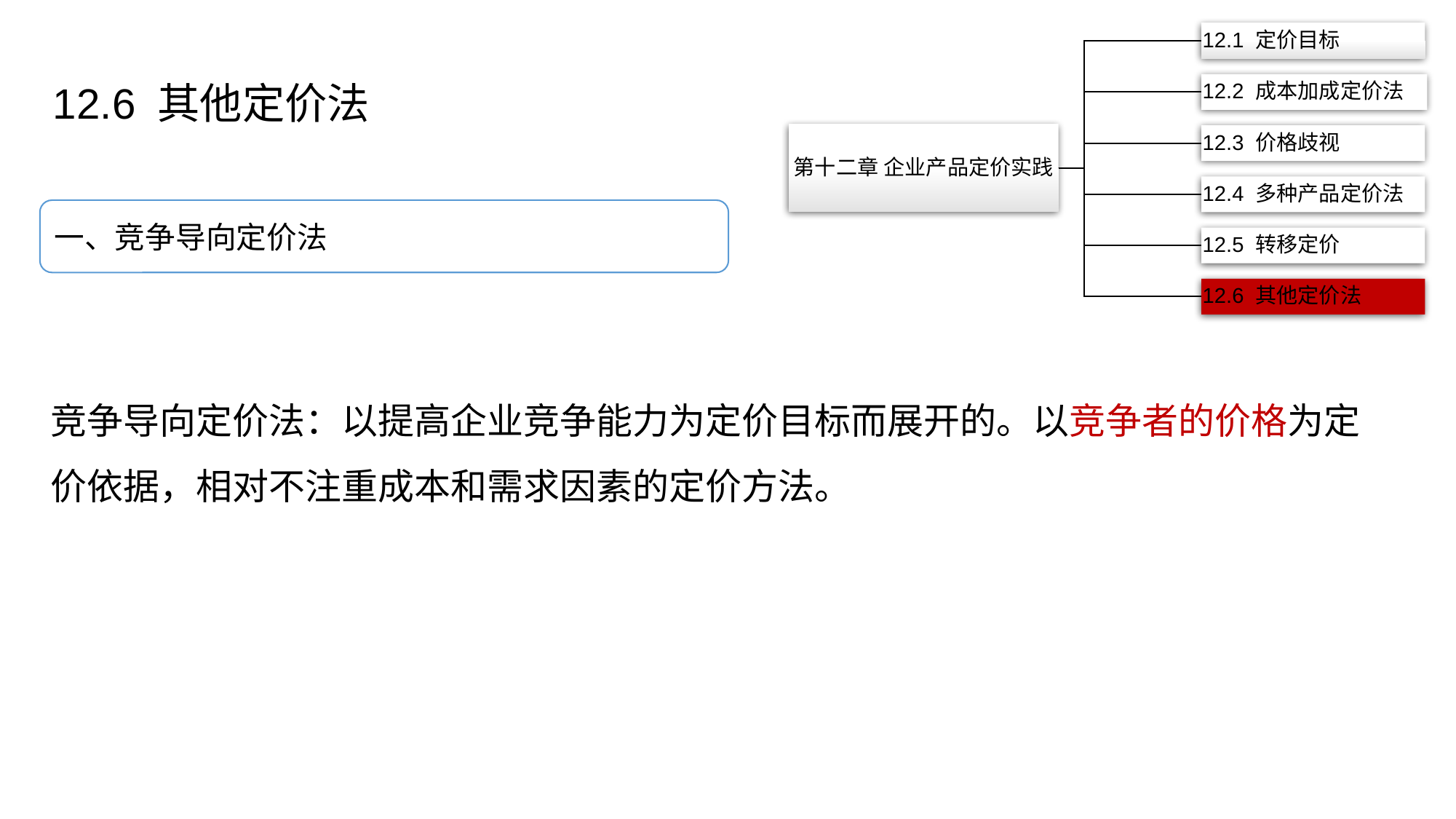

第十二章 企业产品定价实践
12.1 定价目标
12.2 成本加成定价法
12.3 价格歧视
12.4 多种产品定价法
12.5 转移定价
12.6 其他定价法
12.6 其他定价法
一、竞争导向定价法
竞争导向定价法：以提高企业竞争能力为定价目标而展开的。以竞争者的价格为定价依据，相对不注重成本和需求因素的定价方法。